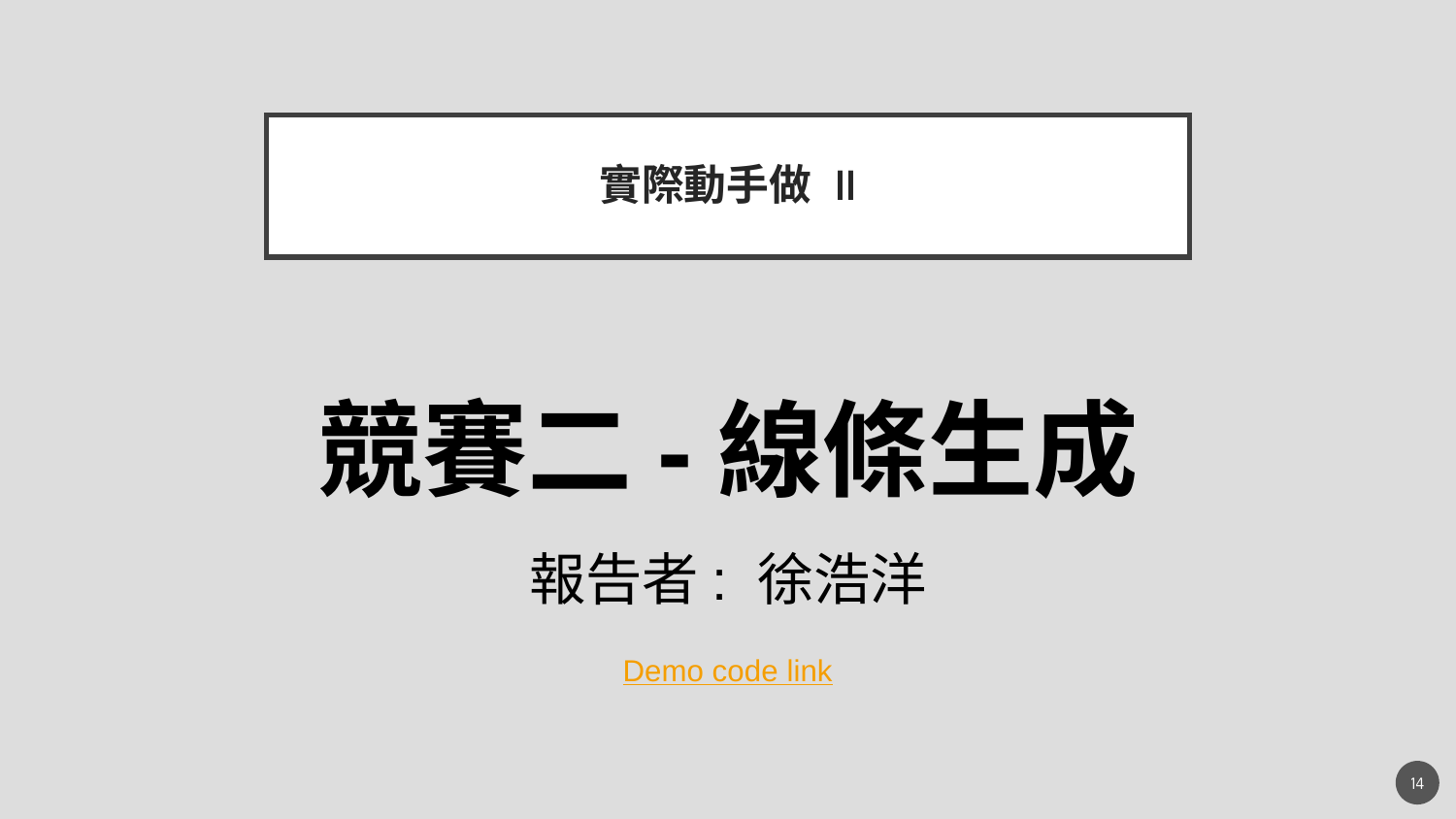

# 實際動手做 II
競賽二-線條生成
報告者: 徐浩洋
Demo code link
14